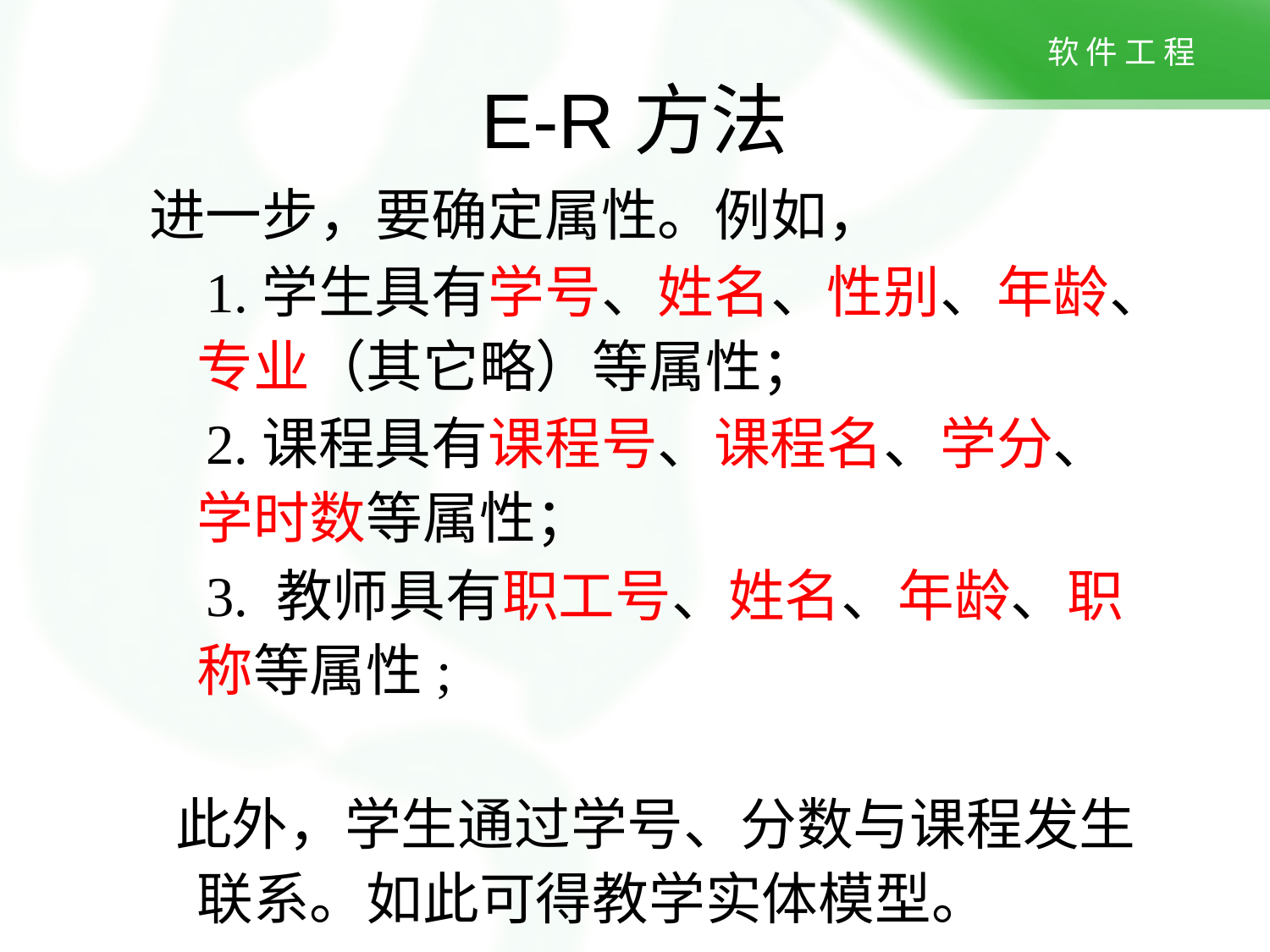

# E-R方法
进一步，要确定属性。例如，
    1.学生具有学号、姓名、性别、年龄、专业（其它略）等属性；
    2.课程具有课程号、课程名、学分、学时数等属性；
    3. 教师具有职工号、姓名、年龄、职称等属性;

 此外，学生通过学号、分数与课程发生联系。如此可得教学实体模型。